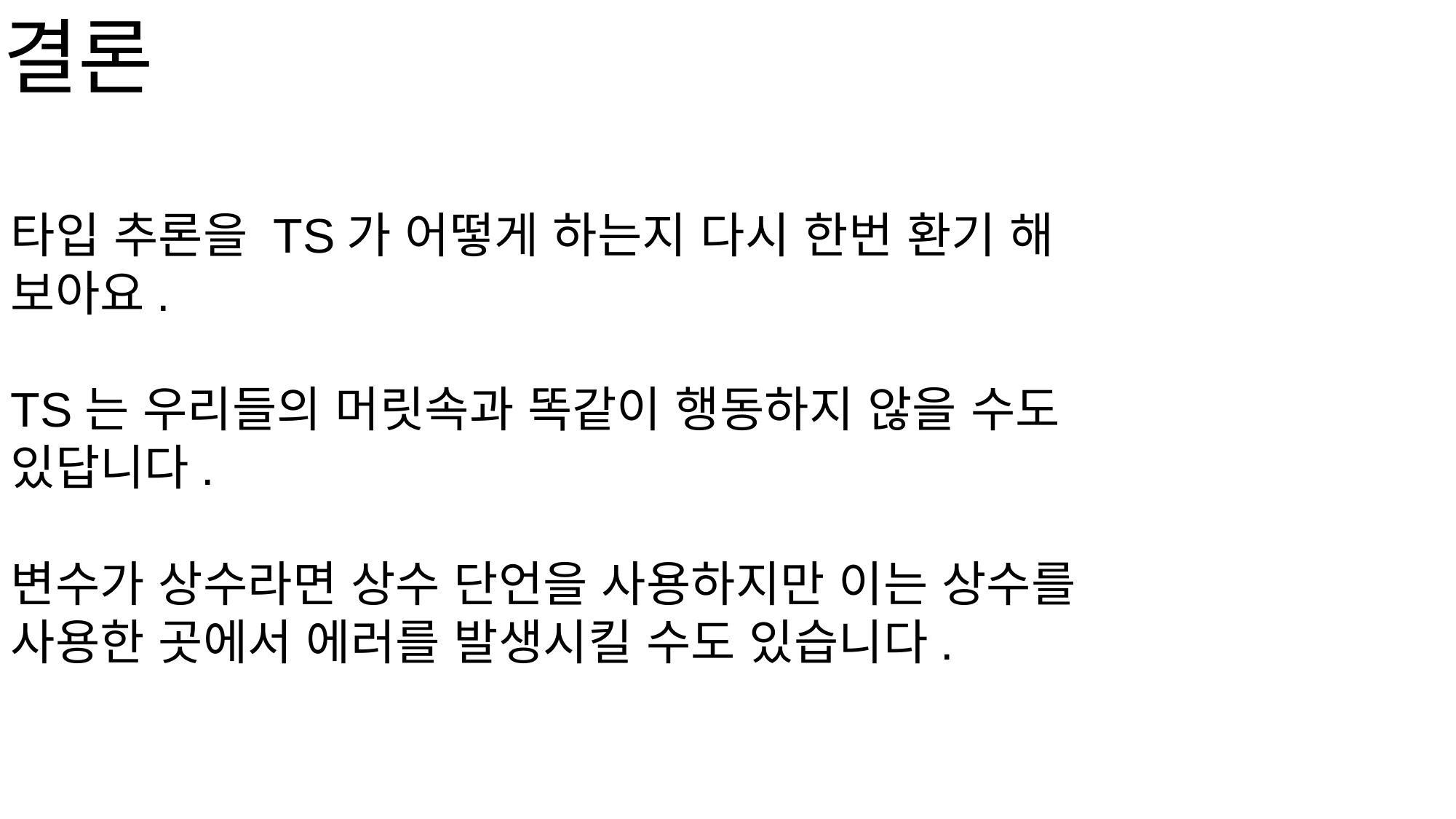

결론
타입 추론을 TS가 어떻게 하는지 다시 한번 환기 해 보아요.

TS는 우리들의 머릿속과 똑같이 행동하지 않을 수도 있답니다.

변수가 상수라면 상수 단언을 사용하지만 이는 상수를 사용한 곳에서 에러를 발생시킬 수도 있습니다.